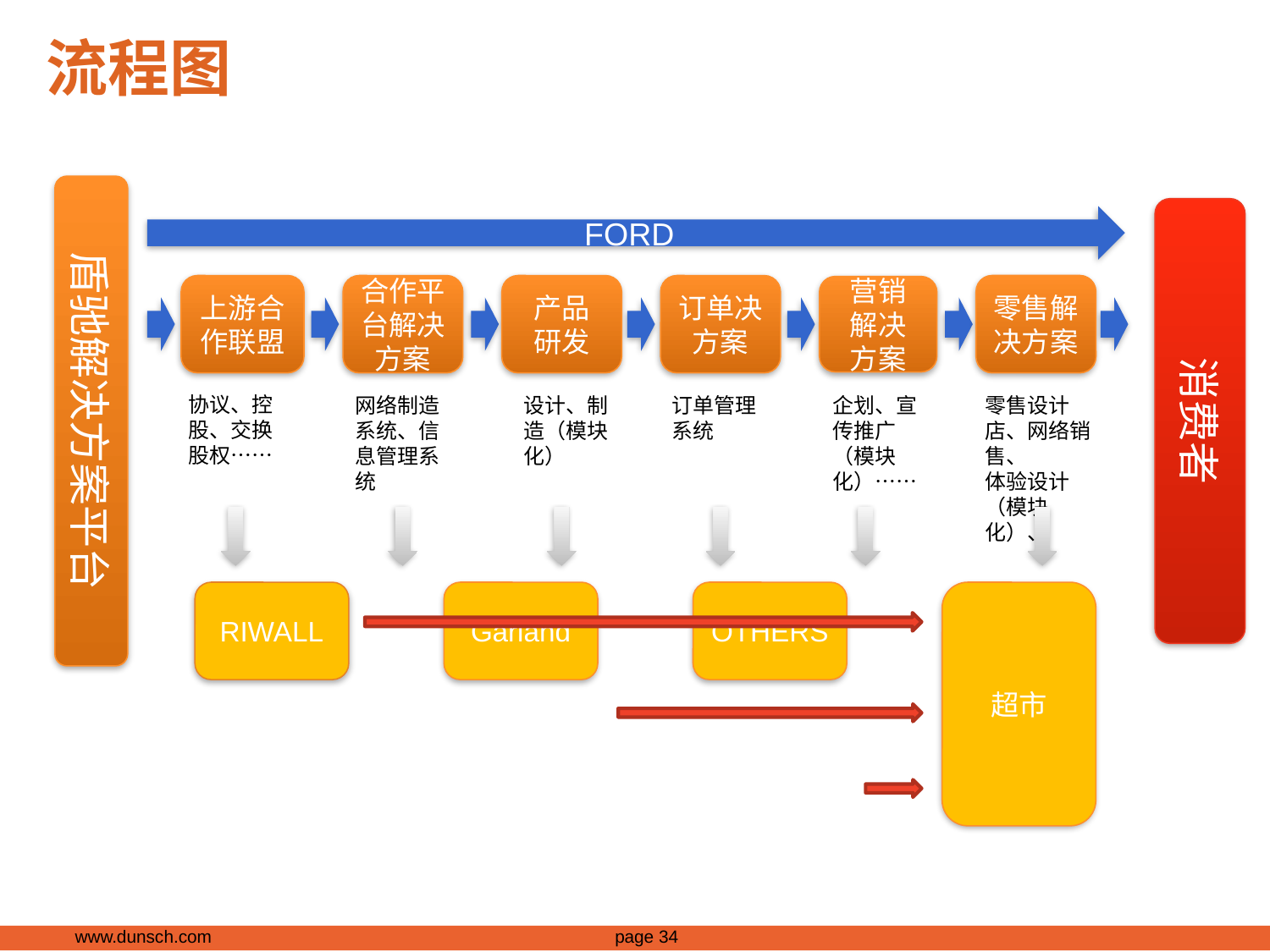

# 流程图
盾驰解决方案平台
消费者
FORD
零售解决方案
零售设计店、网络销售、
体验设计（模块化）、
合作平台解决方案
网络制造系统、信息管理系统
产品
研发
设计、制造（模块化）
订单决方案
订单管理系统
上游合作联盟
协议、控股、交换股权……
营销解决方案
企划、宣传推广（模块化）……

RIWALL
Garland
OTHERS
超市